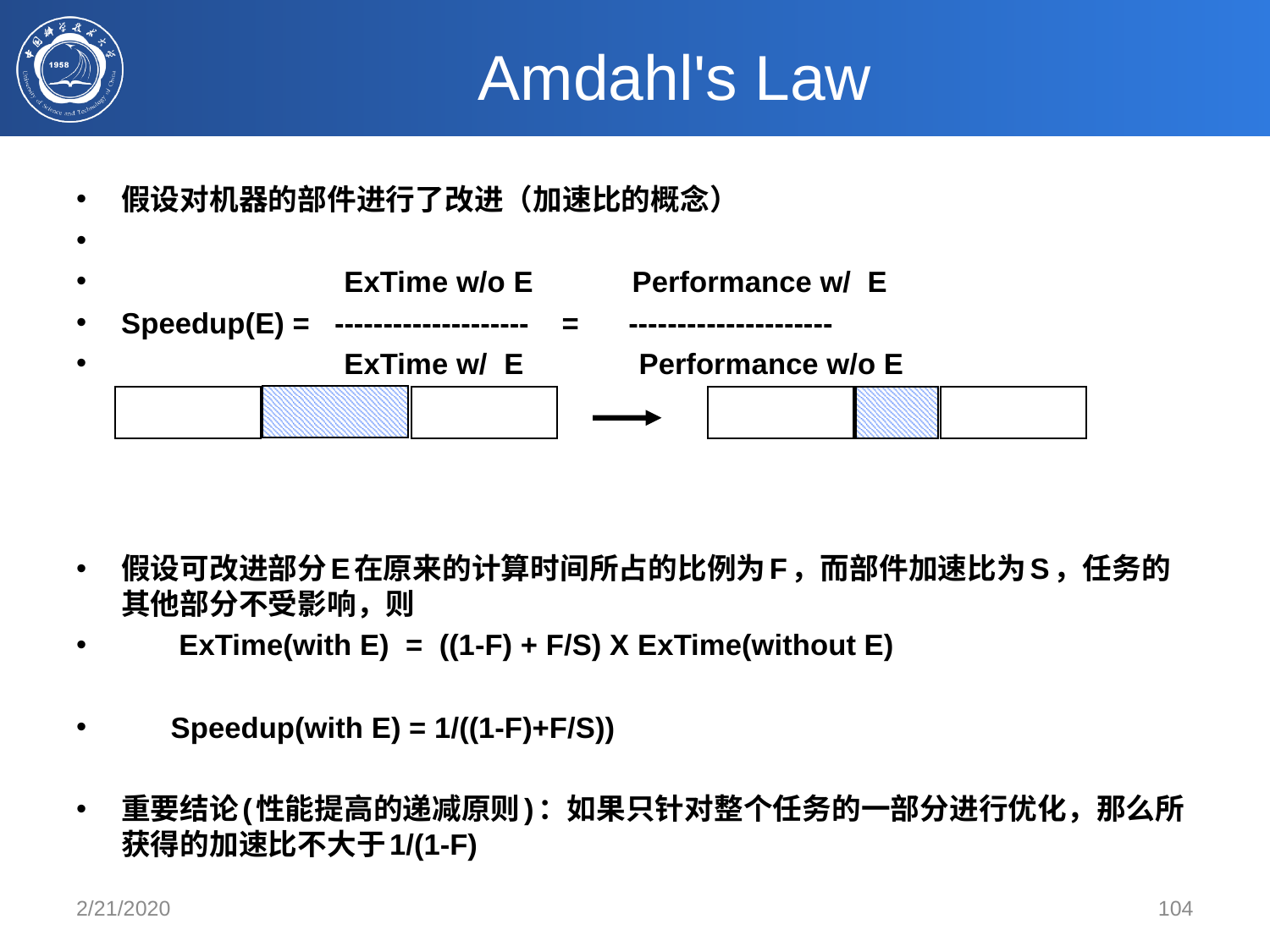

# Amdahl's Law
假设对机器的部件进行了改进（加速比的概念）

                           ExTime w/o E            Performance w/  E
Speedup(E) =   --------------------    =      ---------------------
                           ExTime w/  E              Performance w/o E

假设可改进部分E在原来的计算时间所占的比例为F，而部件加速比为S，任务的其他部分不受影响，则
       ExTime(with E)  =  ((1-F) + F/S) X ExTime(without E)

      Speedup(with E) = 1/((1-F)+F/S))

重要结论(性能提高的递减原则)：如果只针对整个任务的一部分进行优化，那么所获得的加速比不大于1/(1-F)

2/21/2020
104